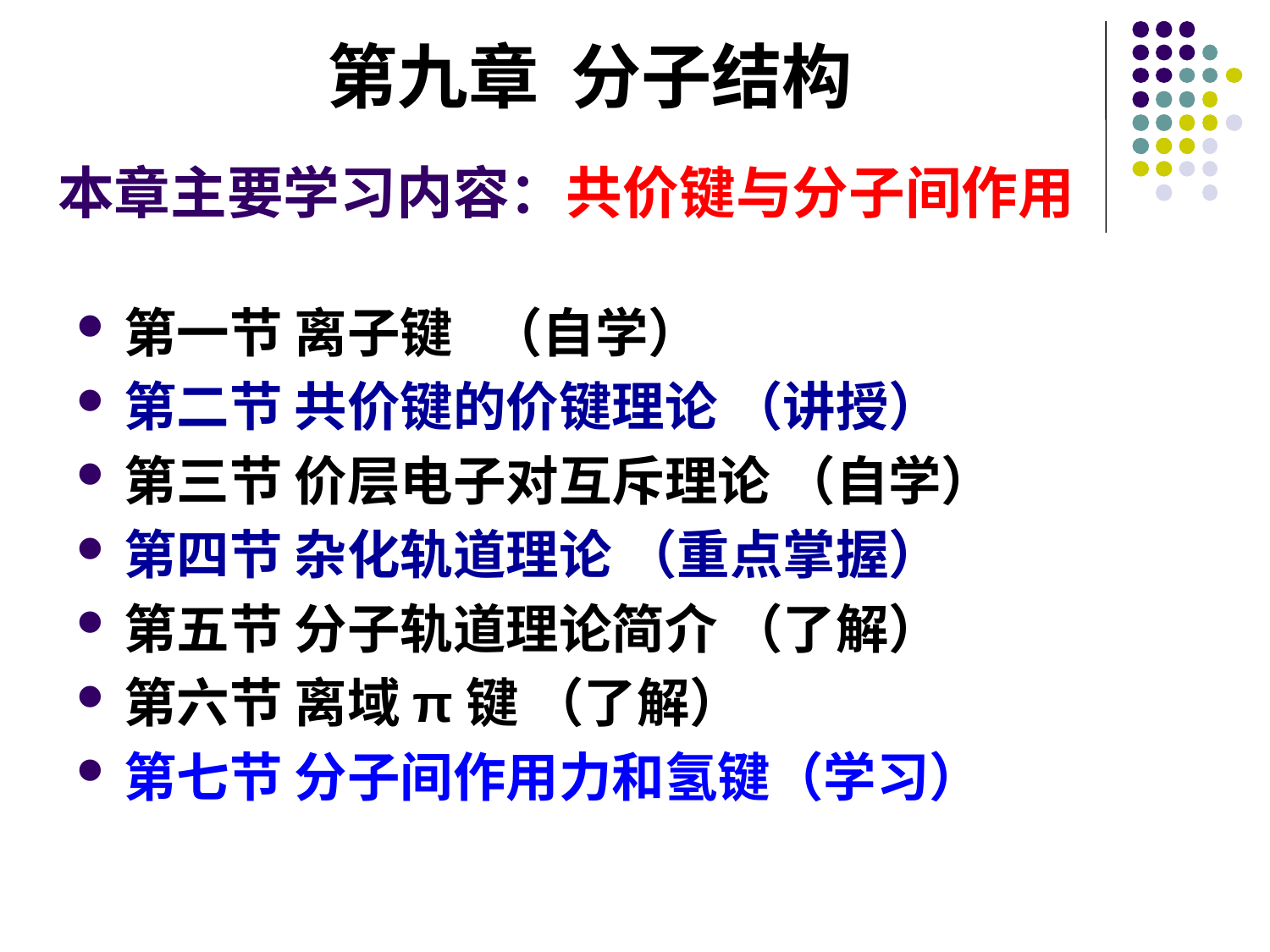

第九章  分子结构
# 本章主要学习内容：共价键与分子间作用
第一节 离子键   （自学）
第二节 共价键的价键理论 （讲授）
第三节 价层电子对互斥理论 （自学）
第四节 杂化轨道理论 （重点掌握）
第五节 分子轨道理论简介 （了解）
第六节 离域π键 （了解）
第七节 分子间作用力和氢键（学习）